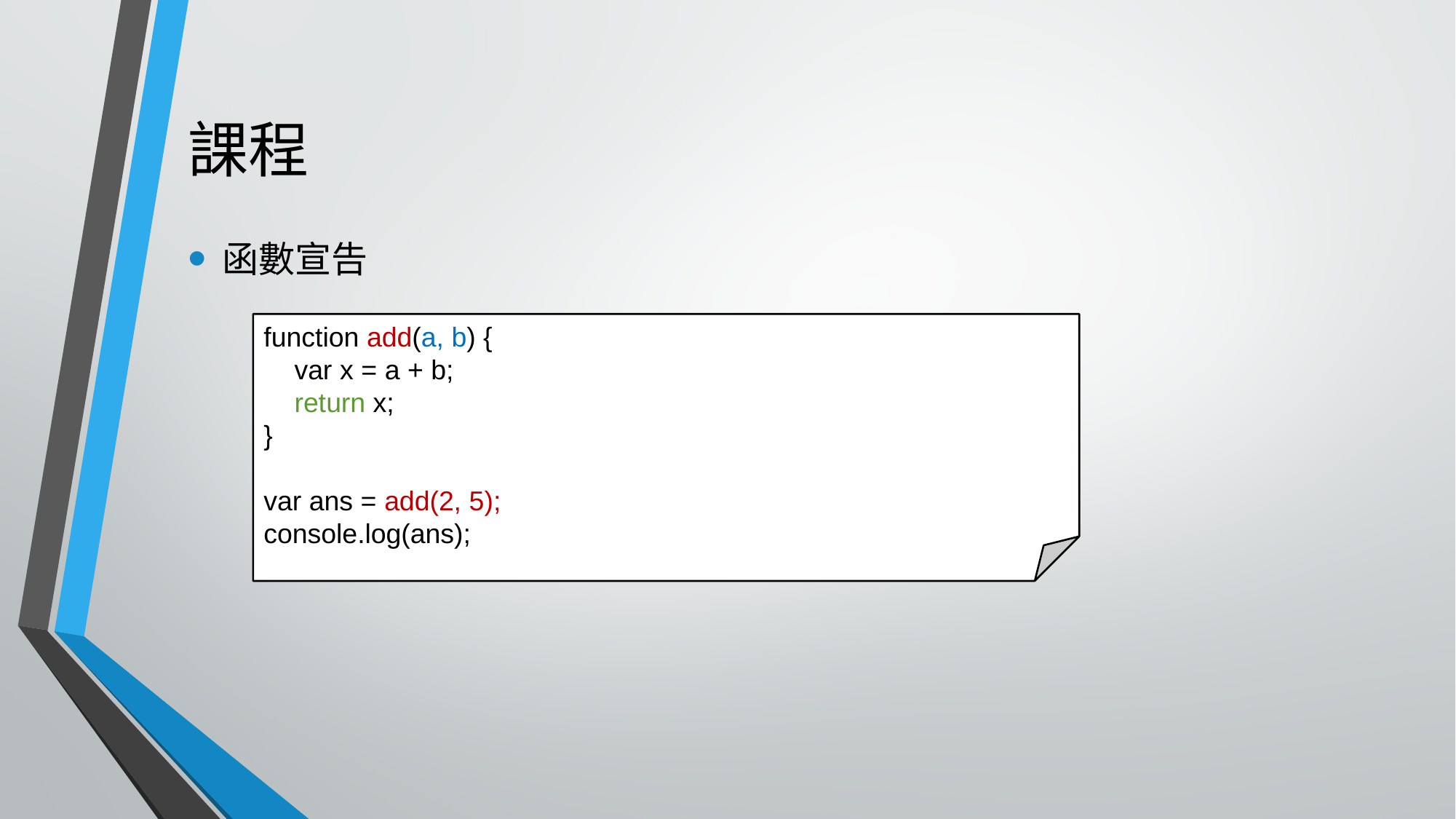

# 課程
函數宣告
function add(a, b) {
    var x = a + b;
    return x;
}

var ans = add(2, 5);
console.log(ans);